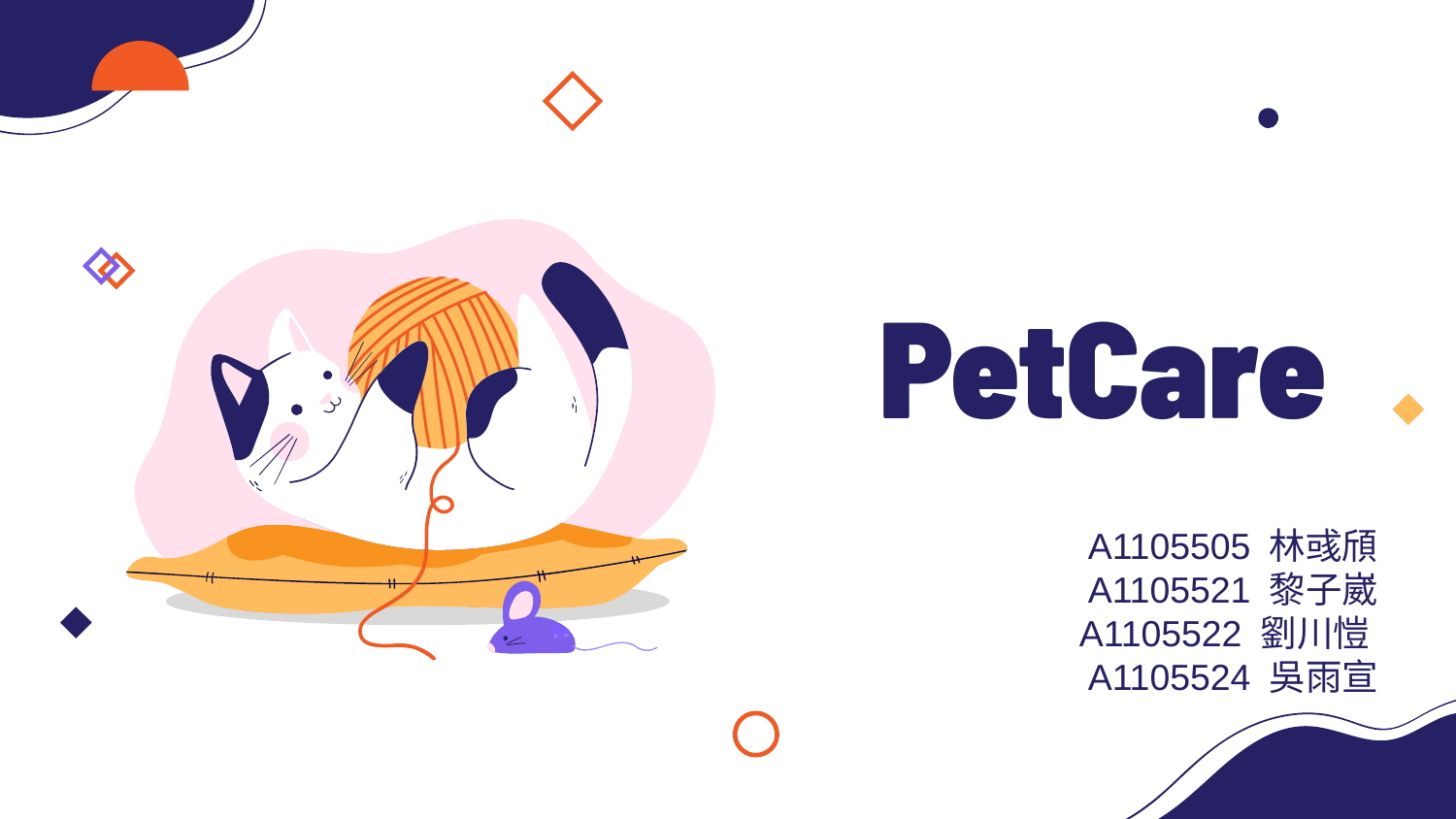

# PetCare

A1105505 林彧頎
A1105521 黎子崴
 A1105522 劉川愷A1105524 吳雨宣